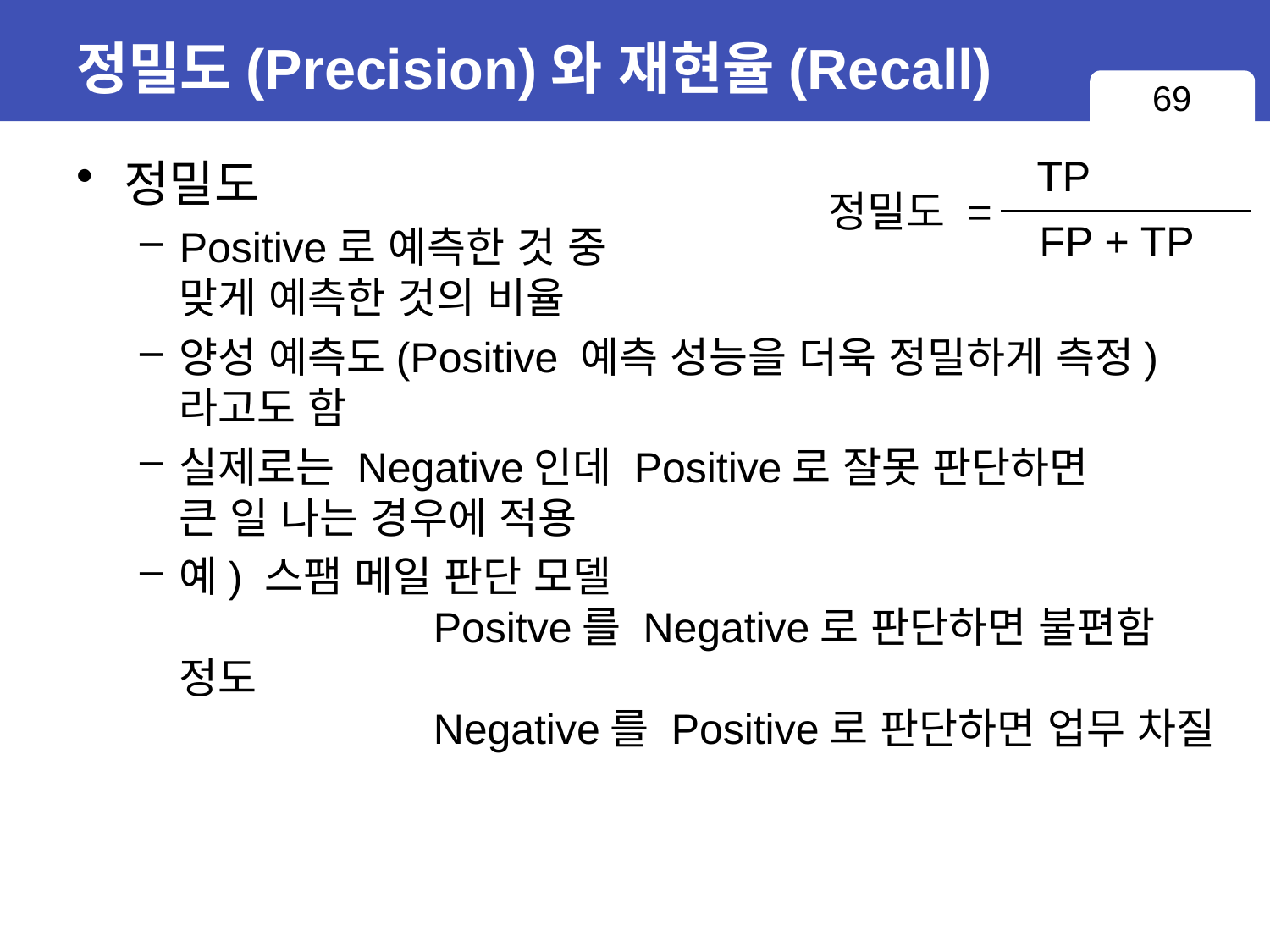

# 정밀도(Precision)와 재현율(Recall)
69
TP
정밀도
Positive로 예측한 것 중
맞게 예측한 것의 비율
양성 예측도(Positive 예측 성능을 더욱 정밀하게 측정)
라고도 함
실제로는 Negative인데 Positive로 잘못 판단하면
큰 일 나는 경우에 적용
예) 스팸 메일 판단 모델
		Positve를 Negative로 판단하면 불편함 정도
		Negative를 Positive로 판단하면 업무 차질
정밀도 =
FP + TP